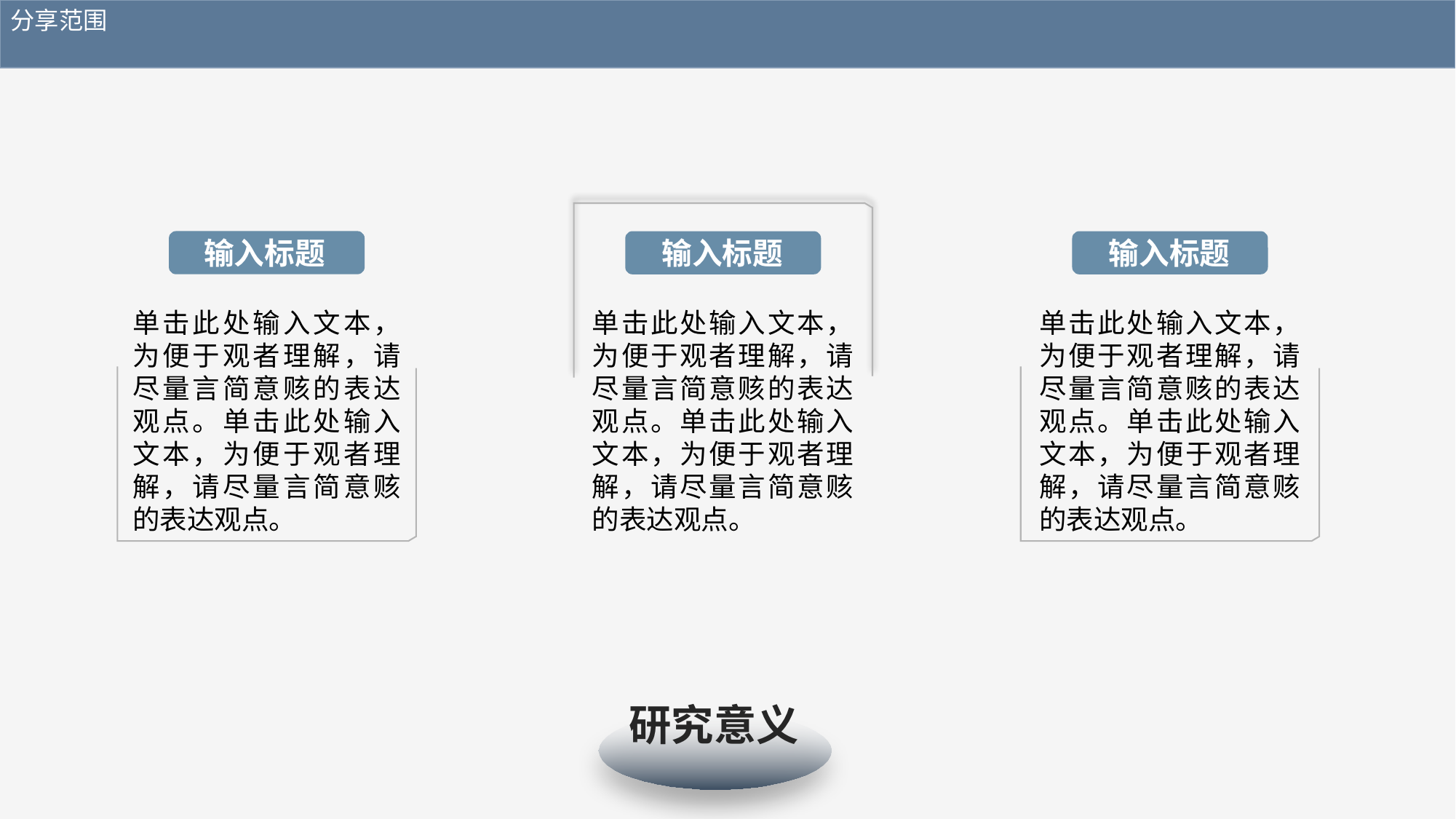

分享范围

输入标题

输入标题

单击此处输入文本，为便于观者理解，请尽量言简意赅的表达观点。单击此处输入文本，为便于观者理解，请尽量言简意赅的表达观点。
输入标题

单击此处输入文本，为便于观者理解，请尽量言简意赅的表达观点。单击此处输入文本，为便于观者理解，请尽量言简意赅的表达观点。
单击此处输入文本，为便于观者理解，请尽量言简意赅的表达观点。单击此处输入文本，为便于观者理解，请尽量言简意赅的表达观点。

研究意义